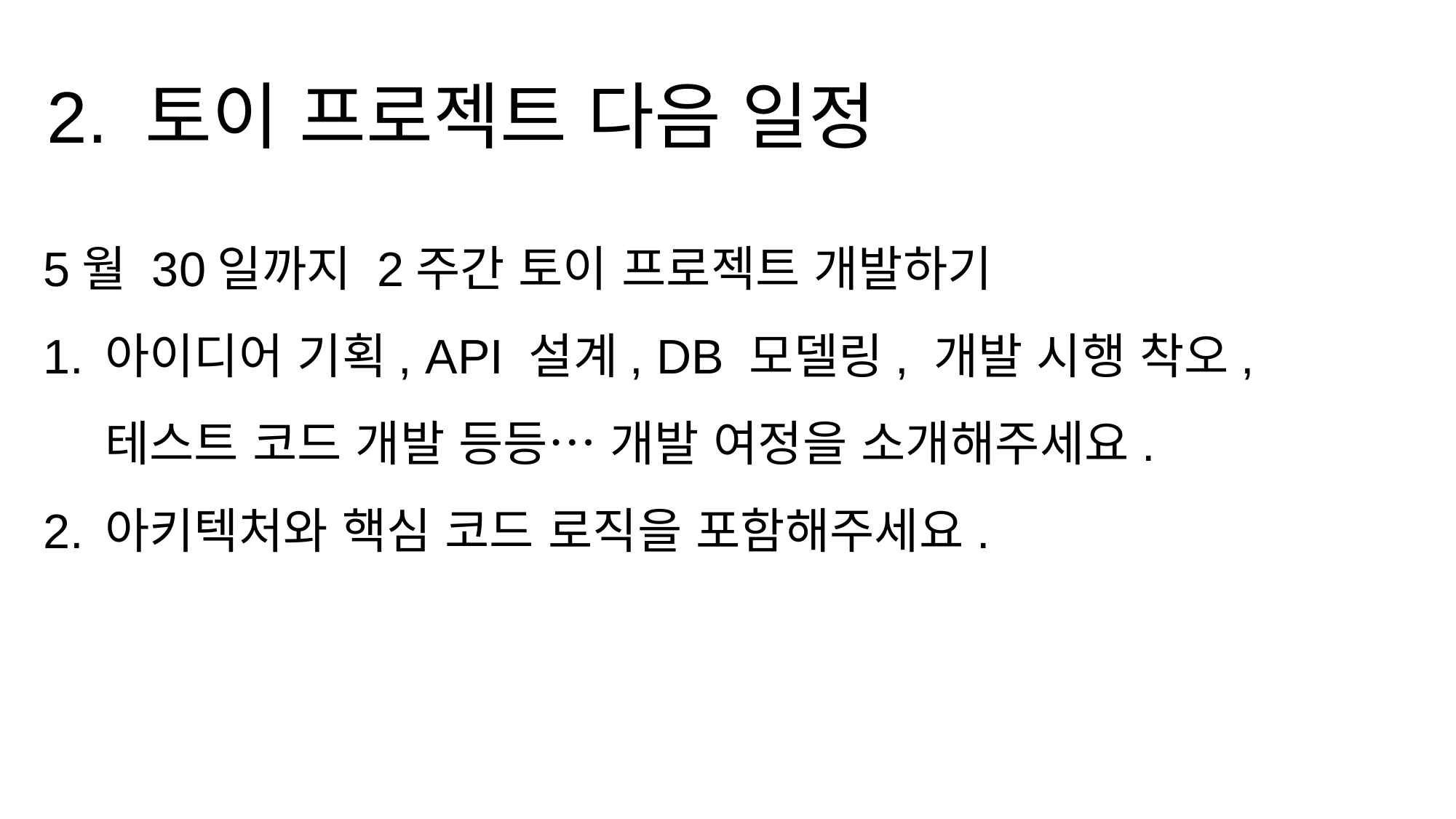

2. 토이 프로젝트 다음 일정
5월 30일까지 2주간 토이 프로젝트 개발하기
아이디어 기획, API 설계, DB 모델링, 개발 시행 착오, 테스트 코드 개발 등등… 개발 여정을 소개해주세요.
아키텍처와 핵심 코드 로직을 포함해주세요.